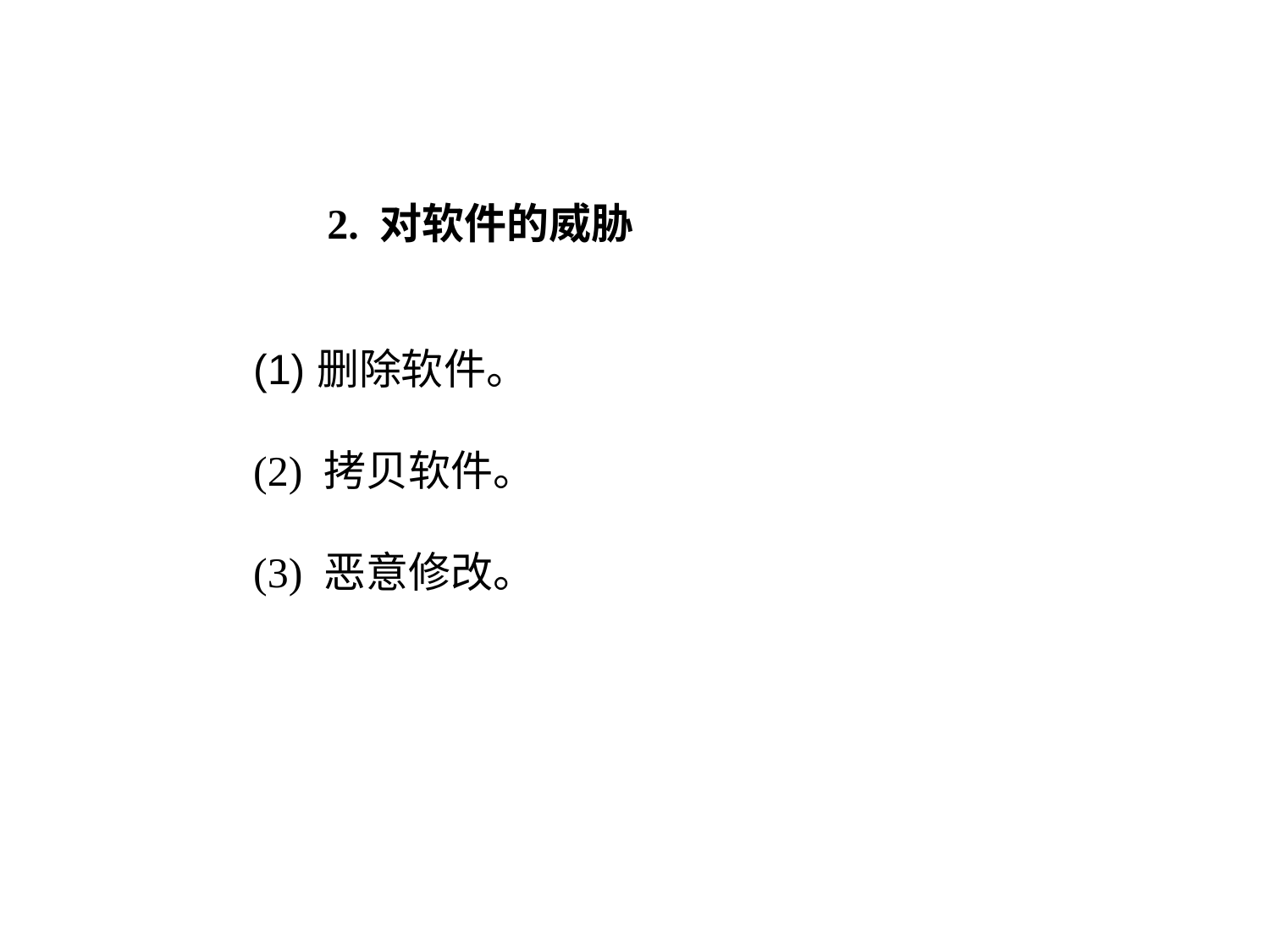

2. 对软件的威胁
删除软件。
(2) 拷贝软件。
(3) 恶意修改。